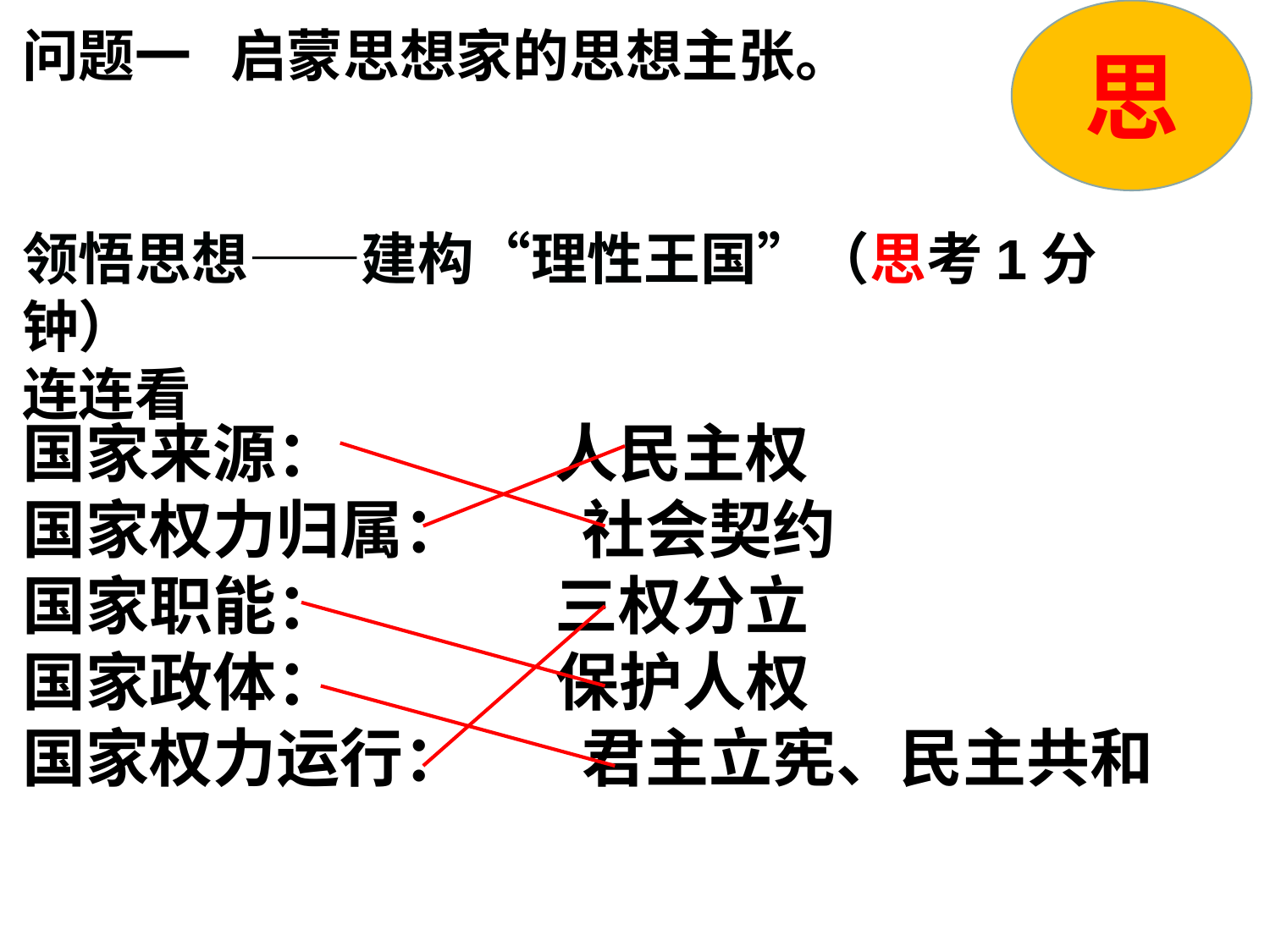

问题一   启蒙思想家的思想主张。

领悟思想——建构“理性王国”（思考1分钟）
连连看
思
国家来源：               人民主权
国家权力归属：        社会契约
国家职能：               三权分立
国家政体：               保护人权
国家权力运行：        君主立宪、民主共和